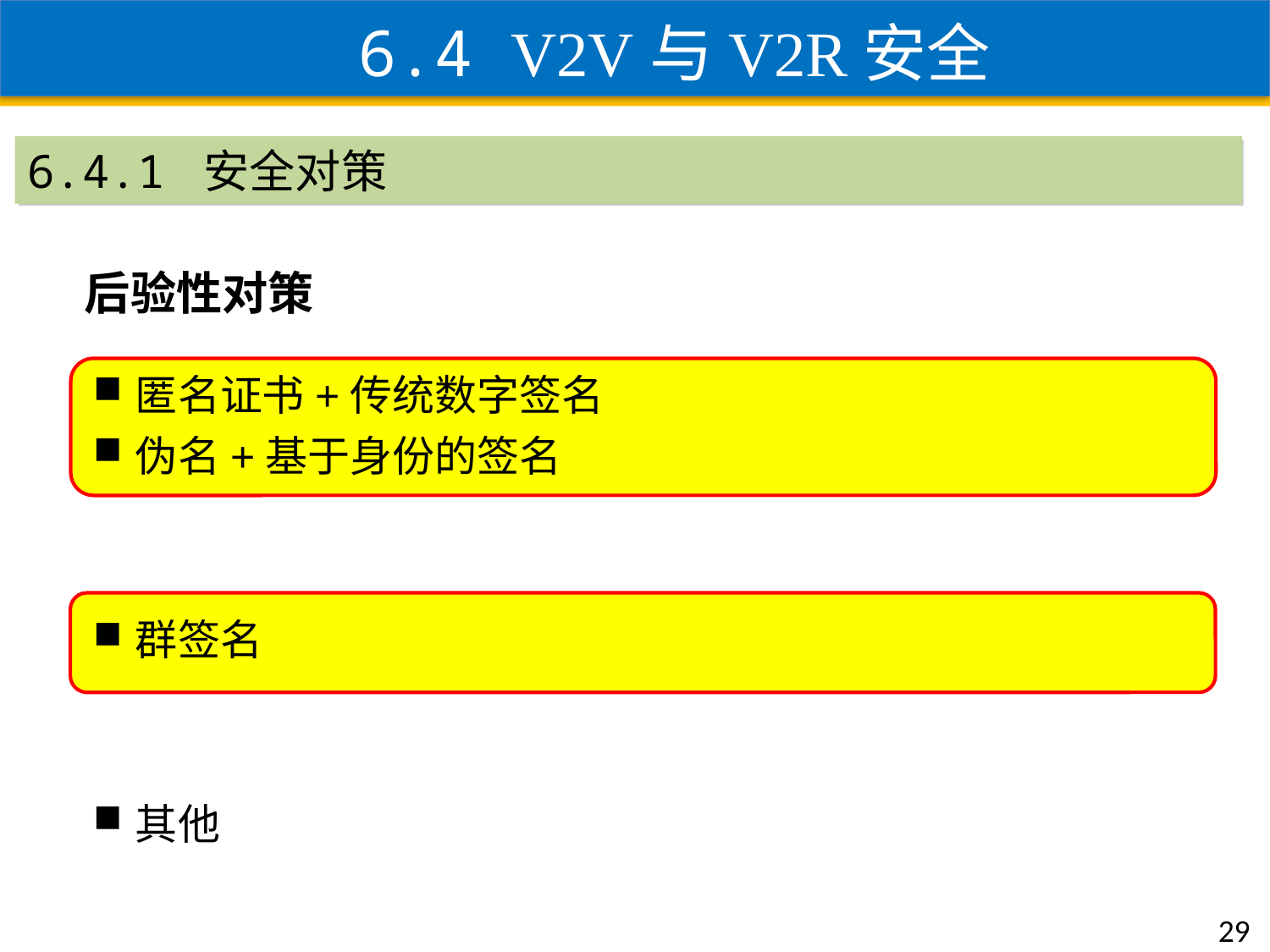

6.4 V2V与V2R安全
6.4.1 安全对策
后验性对策

匿名证书+传统数字签名
伪名+基于身份的签名

群签名

其他

29